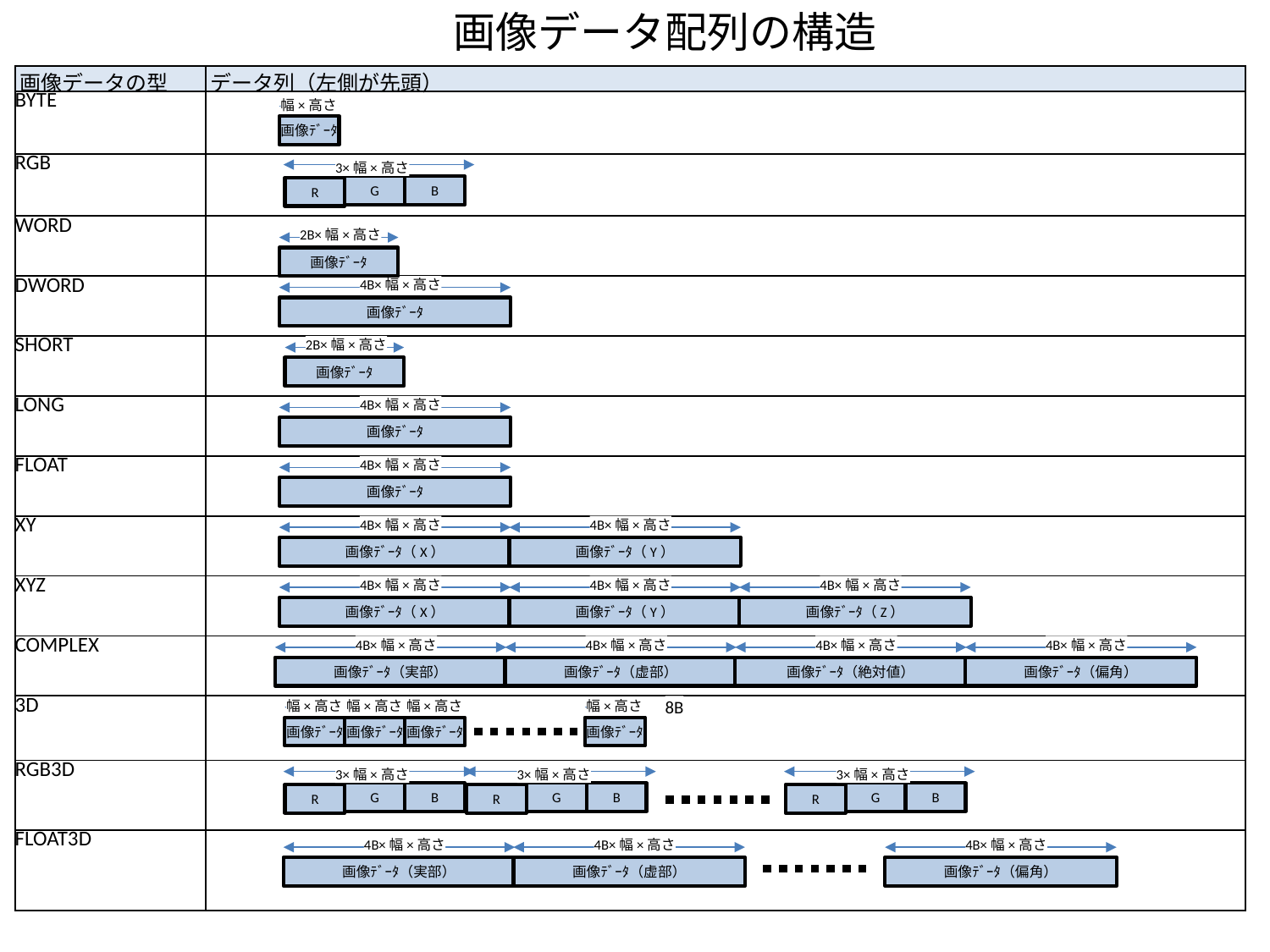

画像データ配列の構造
| 画像データの型 | データ列（左側が先頭） |
| --- | --- |
| BYTE |  |
| RGB |  |
| WORD |  |
| DWORD |  |
| SHORT |  |
| LONG |  |
| FLOAT |  |
| XY |  |
| XYZ |  |
| COMPLEX |  |
| 3D |  |
| RGB3D |  |
| FLOAT3D |  |
幅×高さ
画像ﾃﾞｰﾀ
3×幅×高さ
G
B
R
2B×幅×高さ
画像ﾃﾞｰﾀ
4B×幅×高さ
画像ﾃﾞｰﾀ
2B×幅×高さ
画像ﾃﾞｰﾀ
4B×幅×高さ
画像ﾃﾞｰﾀ
4B×幅×高さ
画像ﾃﾞｰﾀ
4B×幅×高さ
4B×幅×高さ
画像ﾃﾞｰﾀ（X）
画像ﾃﾞｰﾀ（Y）
4B×幅×高さ
4B×幅×高さ
4B×幅×高さ
画像ﾃﾞｰﾀ（X）
画像ﾃﾞｰﾀ（Y）
画像ﾃﾞｰﾀ（Z）
4B×幅×高さ
4B×幅×高さ
4B×幅×高さ
4B×幅×高さ
画像ﾃﾞｰﾀ（実部）
画像ﾃﾞｰﾀ（虚部）
画像ﾃﾞｰﾀ（絶対値）
画像ﾃﾞｰﾀ（偏角）
8B
幅×高さ
幅×高さ
幅×高さ
幅×高さ
画像ﾃﾞｰﾀ
画像ﾃﾞｰﾀ
画像ﾃﾞｰﾀ
画像ﾃﾞｰﾀ
3×幅×高さ
G
B
R
3×幅×高さ
G
B
R
3×幅×高さ
G
B
R
4B×幅×高さ
4B×幅×高さ
4B×幅×高さ
画像ﾃﾞｰﾀ（実部）
画像ﾃﾞｰﾀ（虚部）
画像ﾃﾞｰﾀ（偏角）